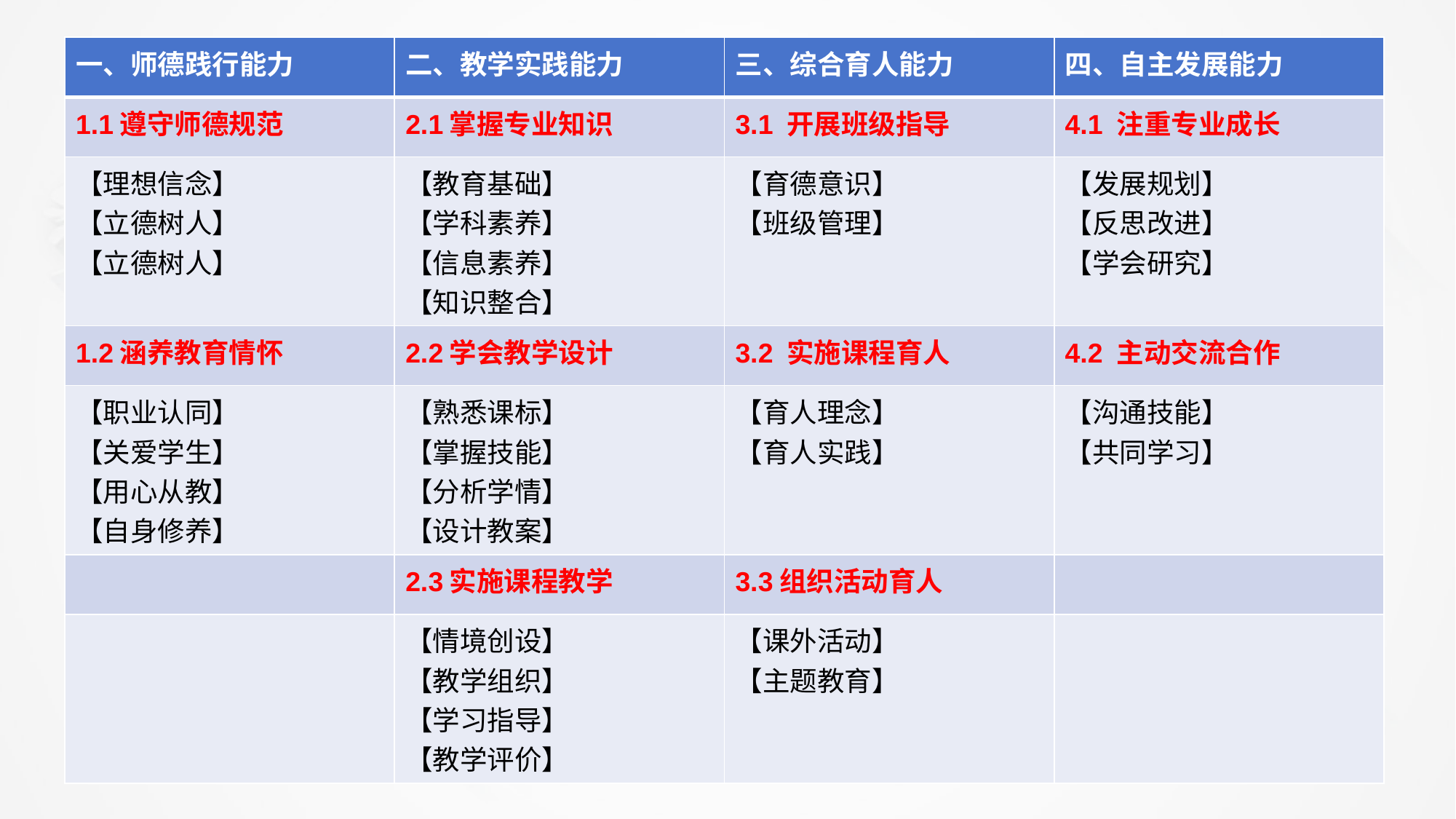

| 一、师德践行能力 | 二、教学实践能力 | 三、综合育人能力 | 四、自主发展能力 |
| --- | --- | --- | --- |
| 1.1遵守师德规范 | 2.1掌握专业知识 | 3.1 开展班级指导 | 4.1 注重专业成长 |
| 【理想信念】 【立德树人】 【立德树人】 | 【教育基础】 【学科素养】 【信息素养】 【知识整合】 | 【育德意识】 【班级管理】 | 【发展规划】 【反思改进】 【学会研究】 |
| 1.2涵养教育情怀 | 2.2学会教学设计 | 3.2 实施课程育人 | 4.2 主动交流合作 |
| 【职业认同】 【关爱学生】 【用心从教】 【自身修养】 | 【熟悉课标】 【掌握技能】 【分析学情】 【设计教案】 | 【育人理念】 【育人实践】 | 【沟通技能】 【共同学习】 |
|  | 2.3实施课程教学 | 3.3组织活动育人 |  |
|  | 【情境创设】 【教学组织】 【学习指导】 【教学评价】 | 【课外活动】 【主题教育】 |  |